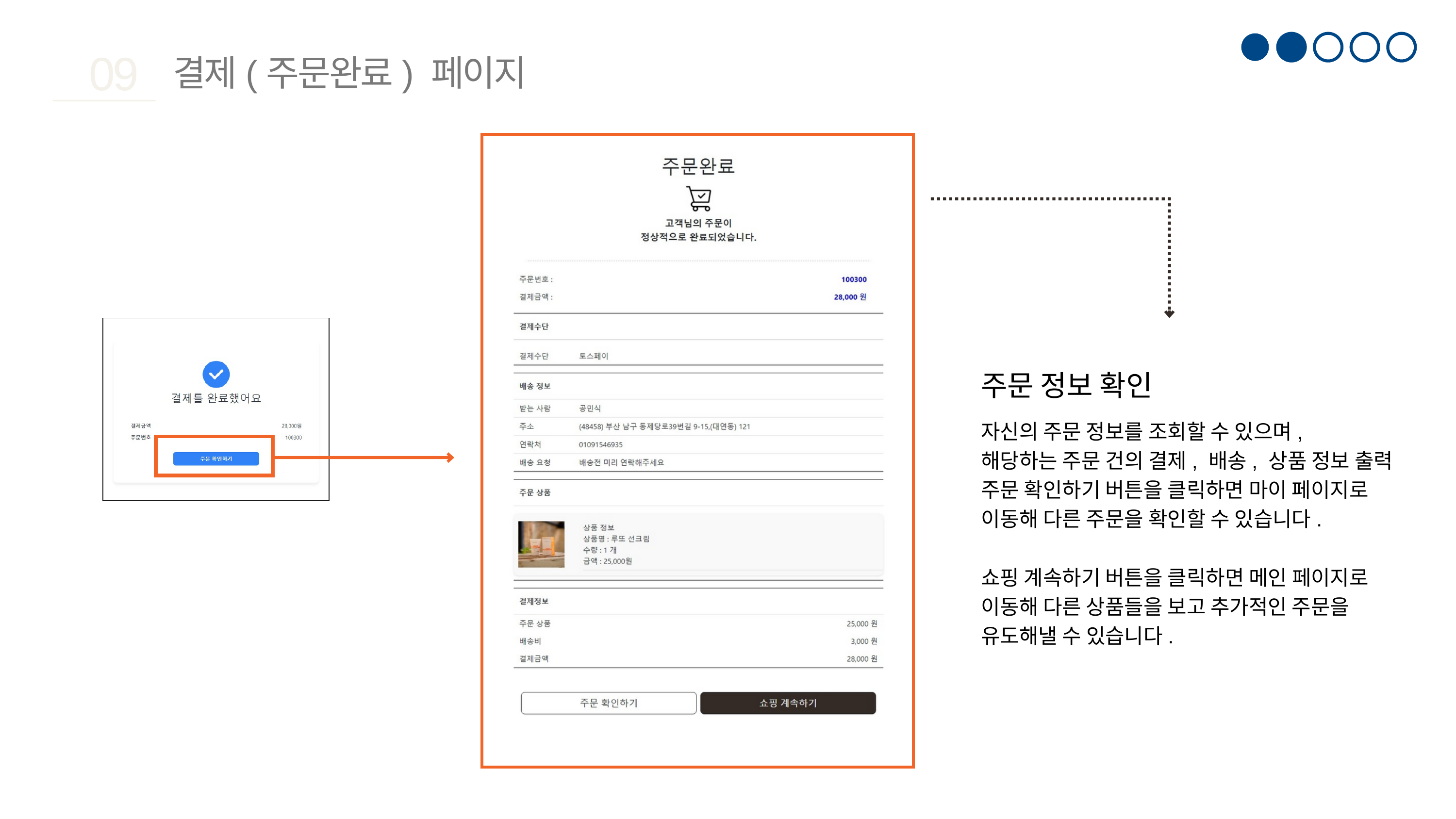

09
결제(주문완료) 페이지

주문 정보 확인
자신의 주문 정보를 조회할 수 있으며,
해당하는 주문 건의 결제, 배송, 상품 정보 출력
주문 확인하기 버튼을 클릭하면 마이 페이지로 이동해 다른 주문을 확인할 수 있습니다.

쇼핑 계속하기 버튼을 클릭하면 메인 페이지로 이동해 다른 상품들을 보고 추가적인 주문을
유도해낼 수 있습니다.